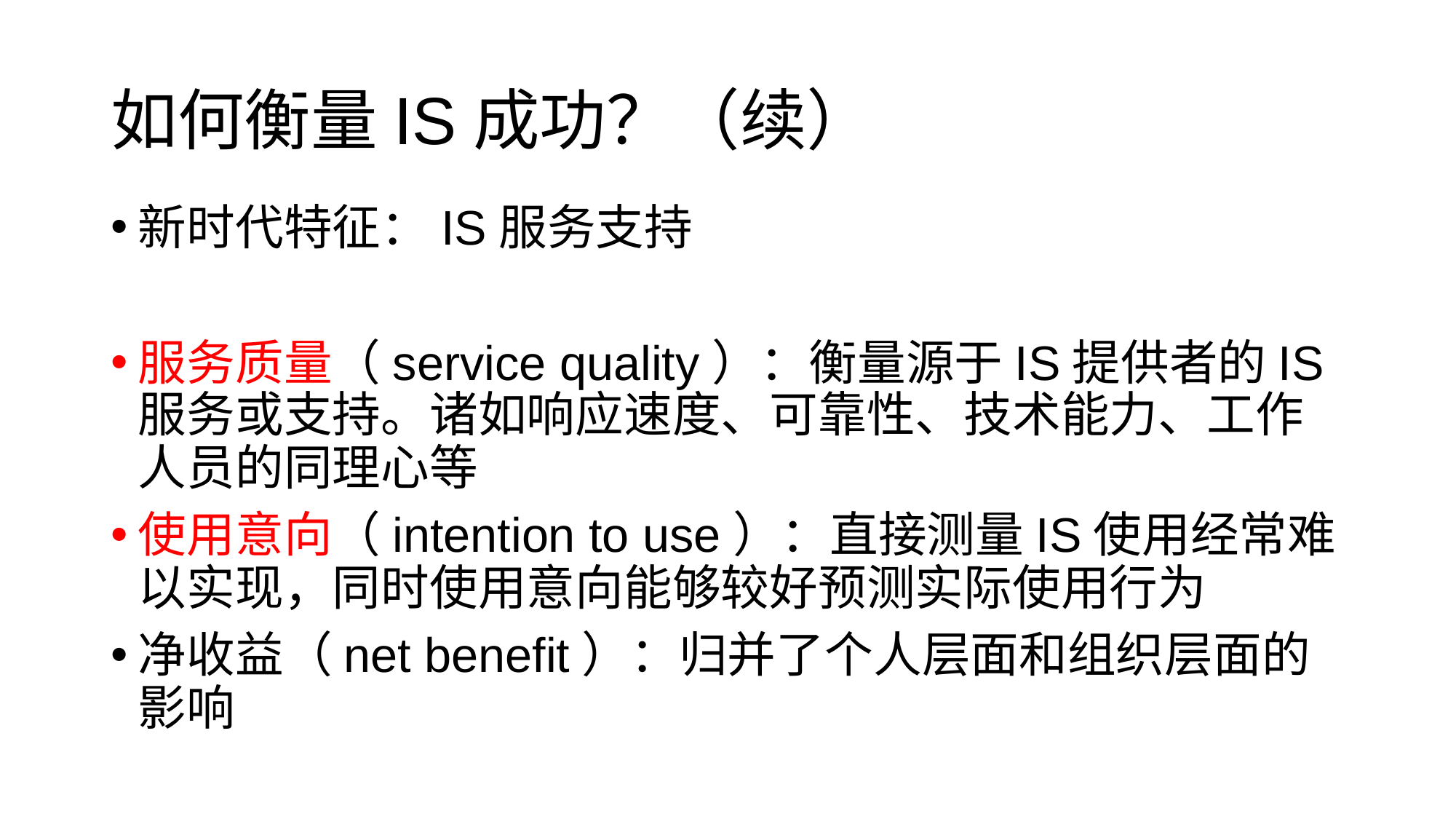

# 如何衡量IS成功？（续）
新时代特征：IS服务支持

服务质量（service quality）：衡量源于IS提供者的IS服务或支持。诸如响应速度、可靠性、技术能力、工作人员的同理心等
使用意向（intention to use）：直接测量IS使用经常难以实现，同时使用意向能够较好预测实际使用行为
净收益（net benefit）：归并了个人层面和组织层面的影响